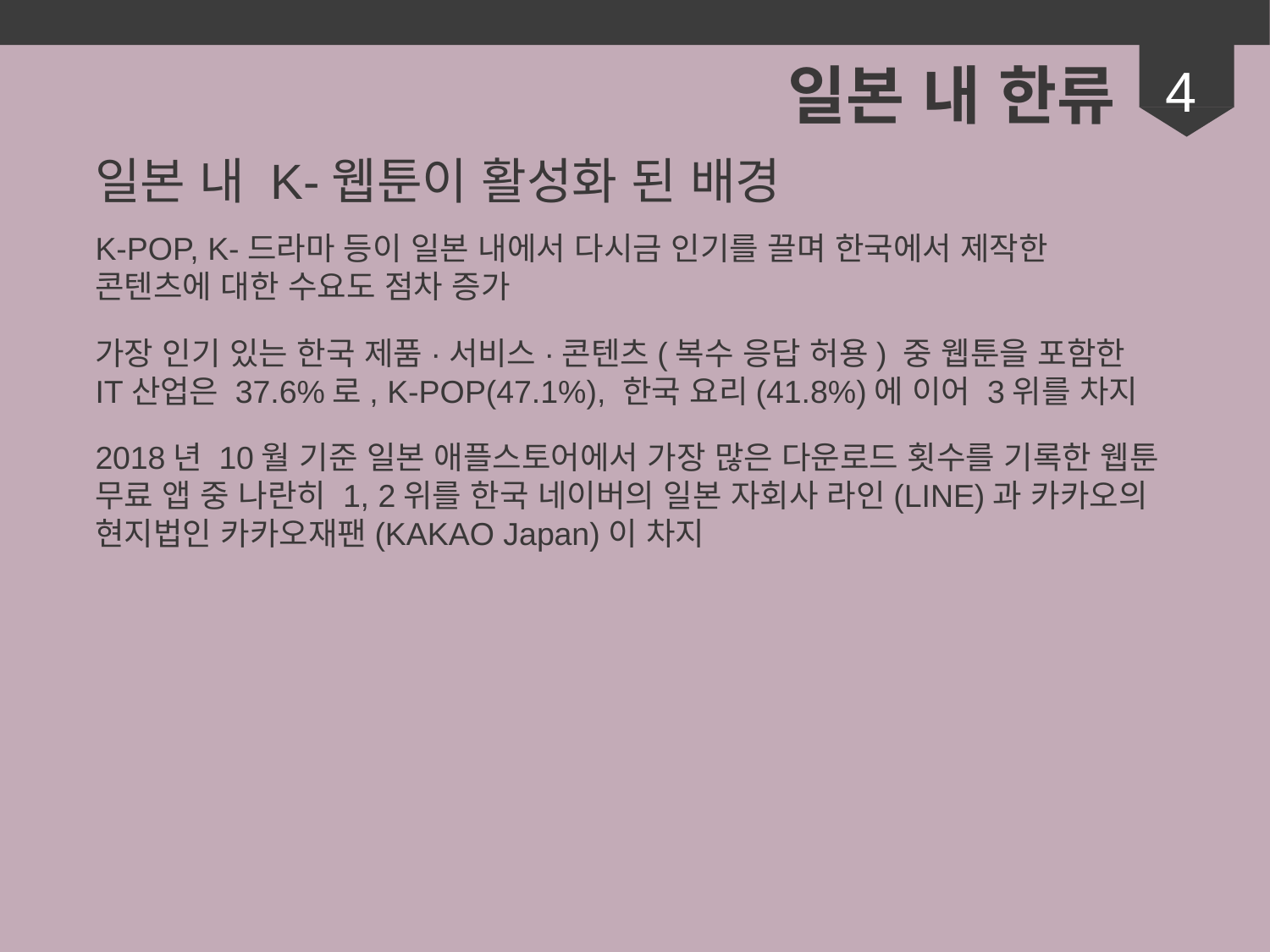

일본 내 한류
4
일본 내 K-웹툰이 활성화 된 배경
K-POP, K-드라마 등이 일본 내에서 다시금 인기를 끌며 한국에서 제작한 콘텐츠에 대한 수요도 점차 증가
가장 인기 있는 한국 제품·서비스·콘텐츠(복수 응답 허용) 중 웹툰을 포함한 IT산업은 37.6%로, K-POP(47.1%), 한국 요리(41.8%)에 이어 3위를 차지
2018년 10월 기준 일본 애플스토어에서 가장 많은 다운로드 횟수를 기록한 웹툰 무료 앱 중 나란히 1, 2위를 한국 네이버의 일본 자회사 라인(LINE)과 카카오의 현지법인 카카오재팬(KAKAO Japan)이 차지